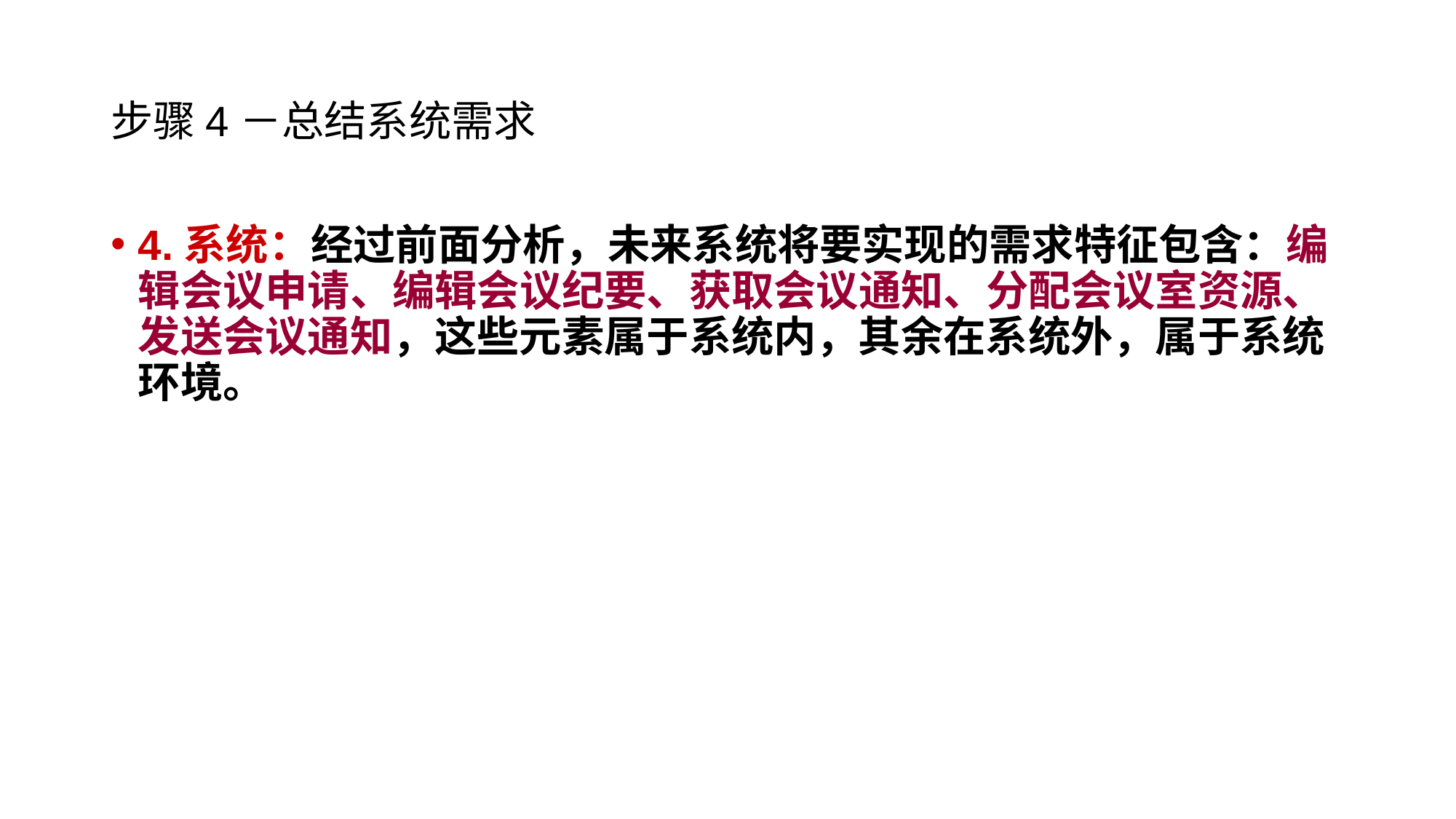

# 步骤4－总结系统需求
4.系统：经过前面分析，未来系统将要实现的需求特征包含：编辑会议申请、编辑会议纪要、获取会议通知、分配会议室资源、发送会议通知，这些元素属于系统内，其余在系统外，属于系统环境。